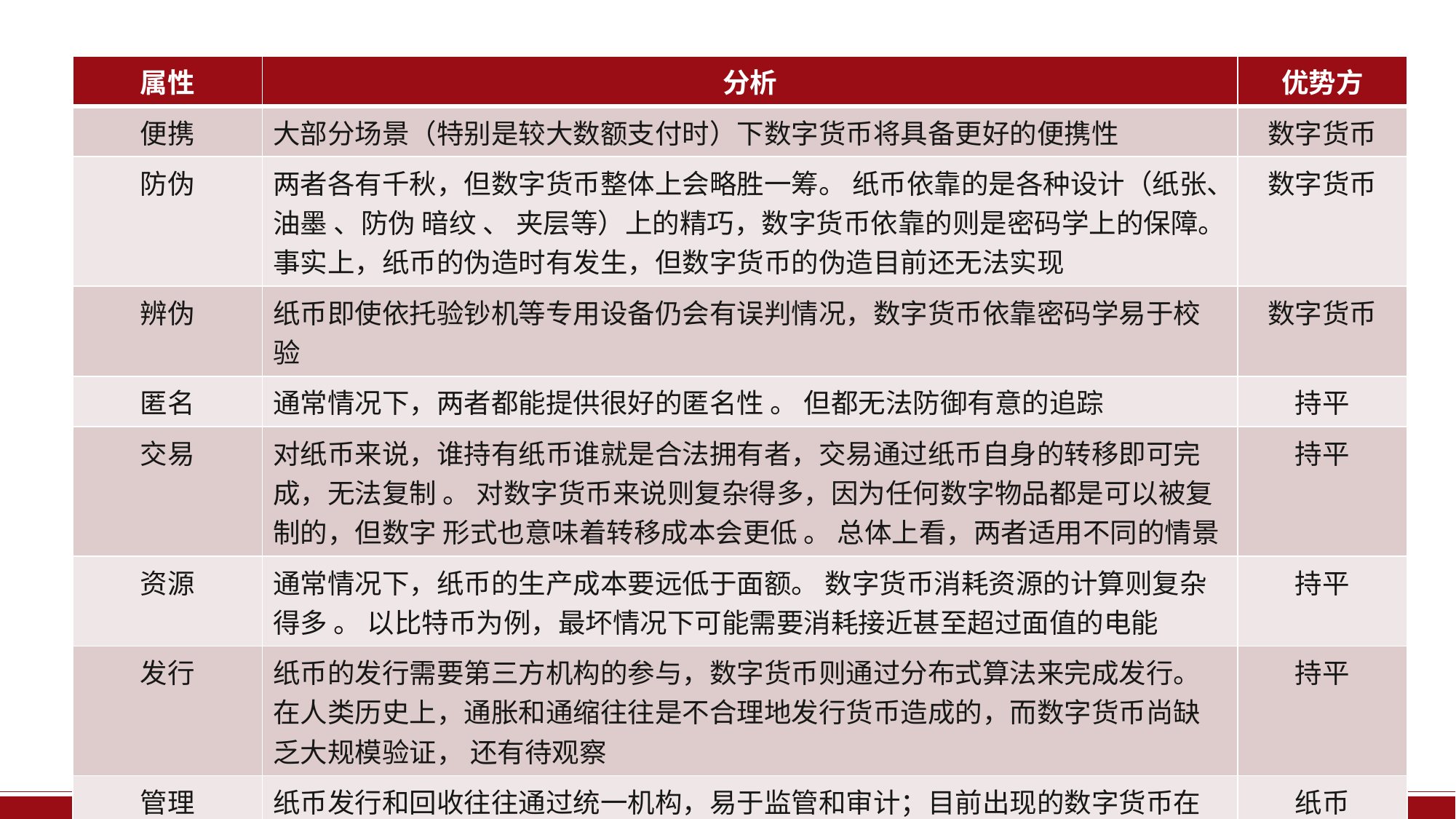

| 属性 | 分析 | 优势方 |
| --- | --- | --- |
| 便携 | 大部分场景（特别是较大数额支付时）下数字货币将具备更好的便携性 | 数字货币 |
| 防伪 | 两者各有千秋，但数字货币整体上会略胜一筹。 纸币依靠的是各种设计（纸张、油墨 、防伪 暗纹 、 夹层等）上的精巧，数字货币依靠的则是密码学上的保障。 事实上，纸币的伪造时有发生，但数字货币的伪造目前还无法实现 | 数字货币 |
| 辨伪 | 纸币即使依托验钞机等专用设备仍会有误判情况，数字货币依靠密码学易于校验 | 数字货币 |
| 匿名 | 通常情况下，两者都能提供很好的匿名性 。 但都无法防御有意的追踪 | 持平 |
| 交易 | 对纸币来说，谁持有纸币谁就是合法拥有者，交易通过纸币自身的转移即可完成，无法复制 。 对数字货币来说则复杂得多，因为任何数字物品都是可以被复制的，但数字 形式也意味着转移成本会更低 。 总体上看，两者适用不同的情景 | 持平 |
| 资源 | 通常情况下，纸币的生产成本要远低于面额。 数字货币消耗资源的计算则复杂得多 。 以比特币为例，最坏情况下可能需要消耗接近甚至超过面值的电能 | 持平 |
| 发行 | 纸币的发行需要第三方机构的参与，数字货币则通过分布式算法来完成发行。 在人类历史上，通胀和通缩往往是不合理地发行货币造成的，而数字货币尚缺乏大规模验证， 还有待观察 | 持平 |
| 管理 | 纸币发行和回收往往通过统一机构，易于监管和审计；目前出现的数字货币在这方面 还缺乏足够支持和验证 | 纸币 |